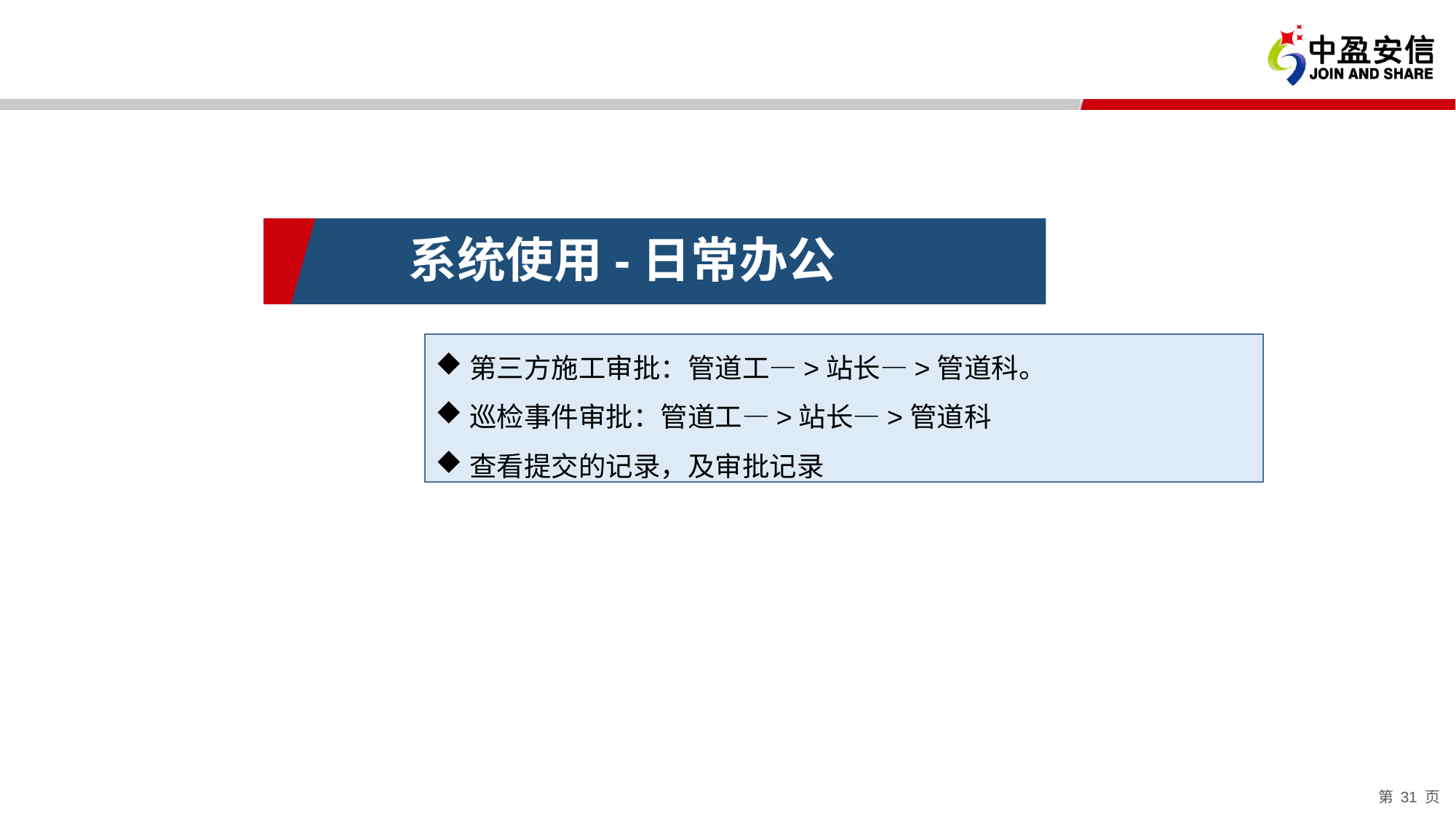

系统使用-日常办公
第三方施工审批：管道工—>站长—>管道科。
巡检事件审批：管道工—>站长—>管道科
查看提交的记录，及审批记录